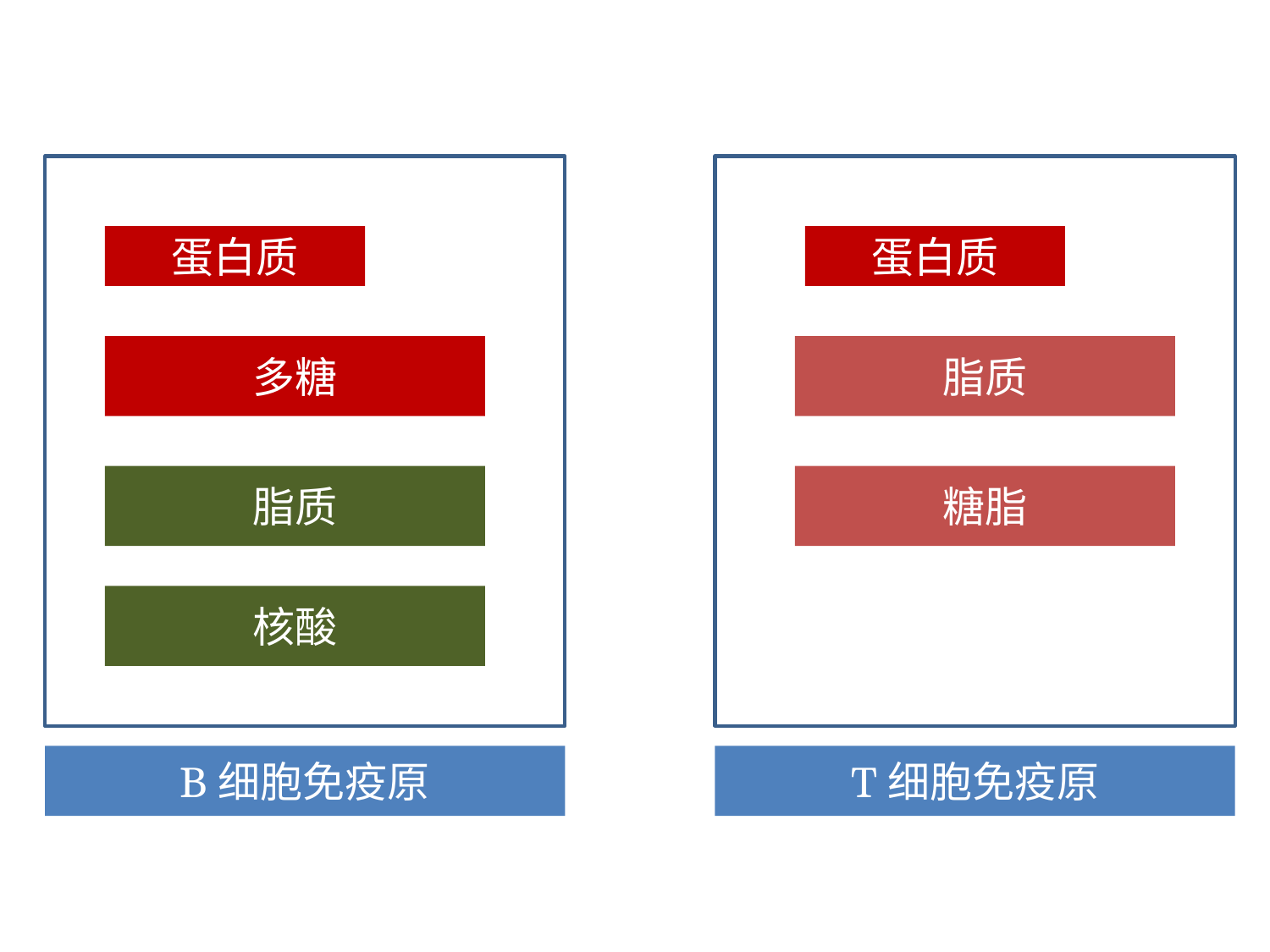

蛋白质
蛋白质
多糖
脂质
脂质
糖脂
核酸
B细胞免疫原
T细胞免疫原